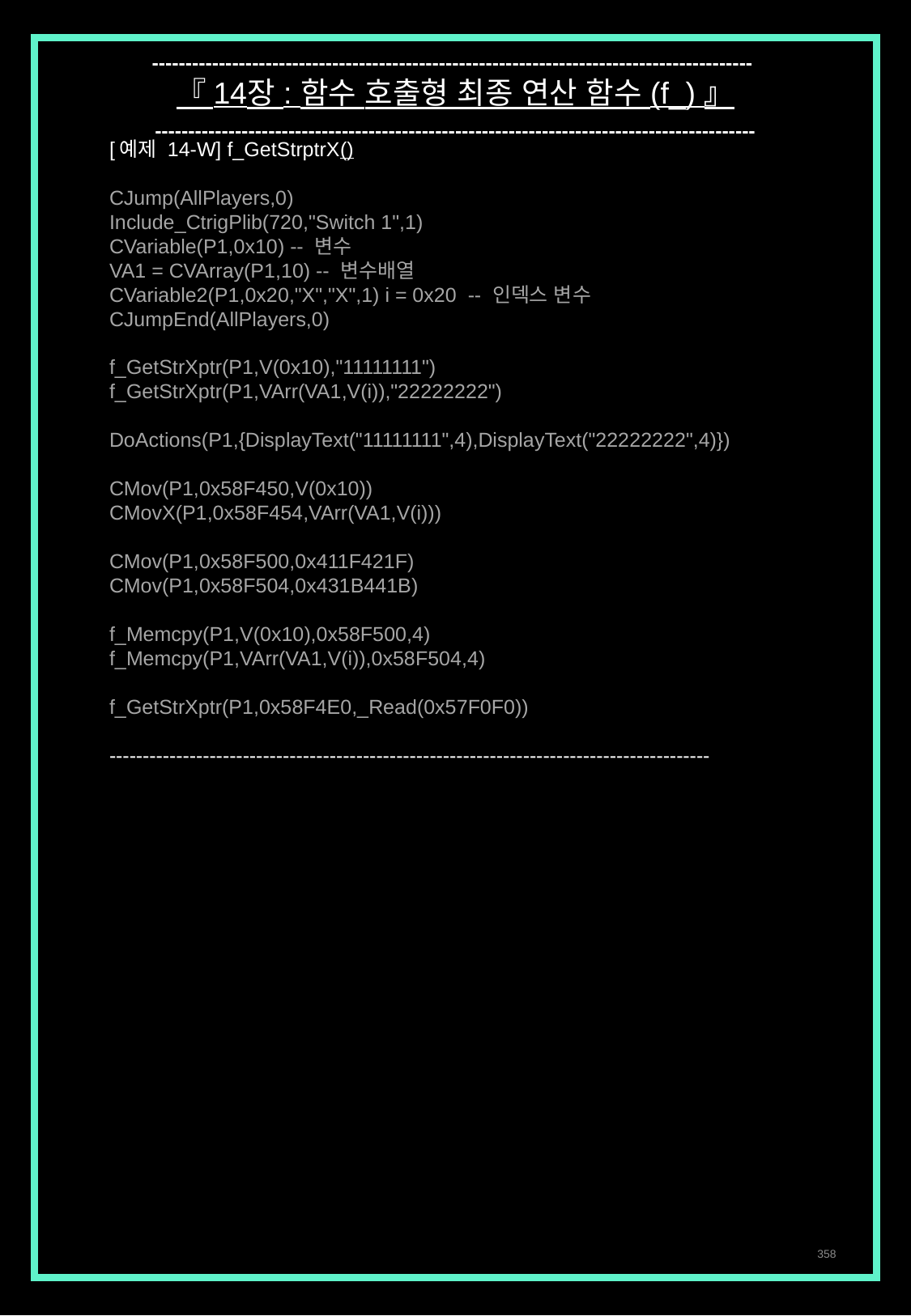

------------------------------------------------------------------------------------------
『 14장 : 함수 호출형 최종 연산 함수 (f_) 』
------------------------------------------------------------------------------------------
[예제 14-W] f_GetStrptrX()

CJump(AllPlayers,0)
Include_CtrigPlib(720,"Switch 1",1)
CVariable(P1,0x10) -- 변수
VA1 = CVArray(P1,10) -- 변수배열
CVariable2(P1,0x20,"X","X",1) i = 0x20  -- 인덱스 변수
CJumpEnd(AllPlayers,0)

f_GetStrXptr(P1,V(0x10),"11111111")
f_GetStrXptr(P1,VArr(VA1,V(i)),"22222222")

DoActions(P1,{DisplayText("11111111",4),DisplayText("22222222",4)})

CMov(P1,0x58F450,V(0x10))
CMovX(P1,0x58F454,VArr(VA1,V(i)))

CMov(P1,0x58F500,0x411F421F)
CMov(P1,0x58F504,0x431B441B)

f_Memcpy(P1,V(0x10),0x58F500,4)
f_Memcpy(P1,VArr(VA1,V(i)),0x58F504,4)

f_GetStrXptr(P1,0x58F4E0,_Read(0x57F0F0))

------------------------------------------------------------------------------------------
358